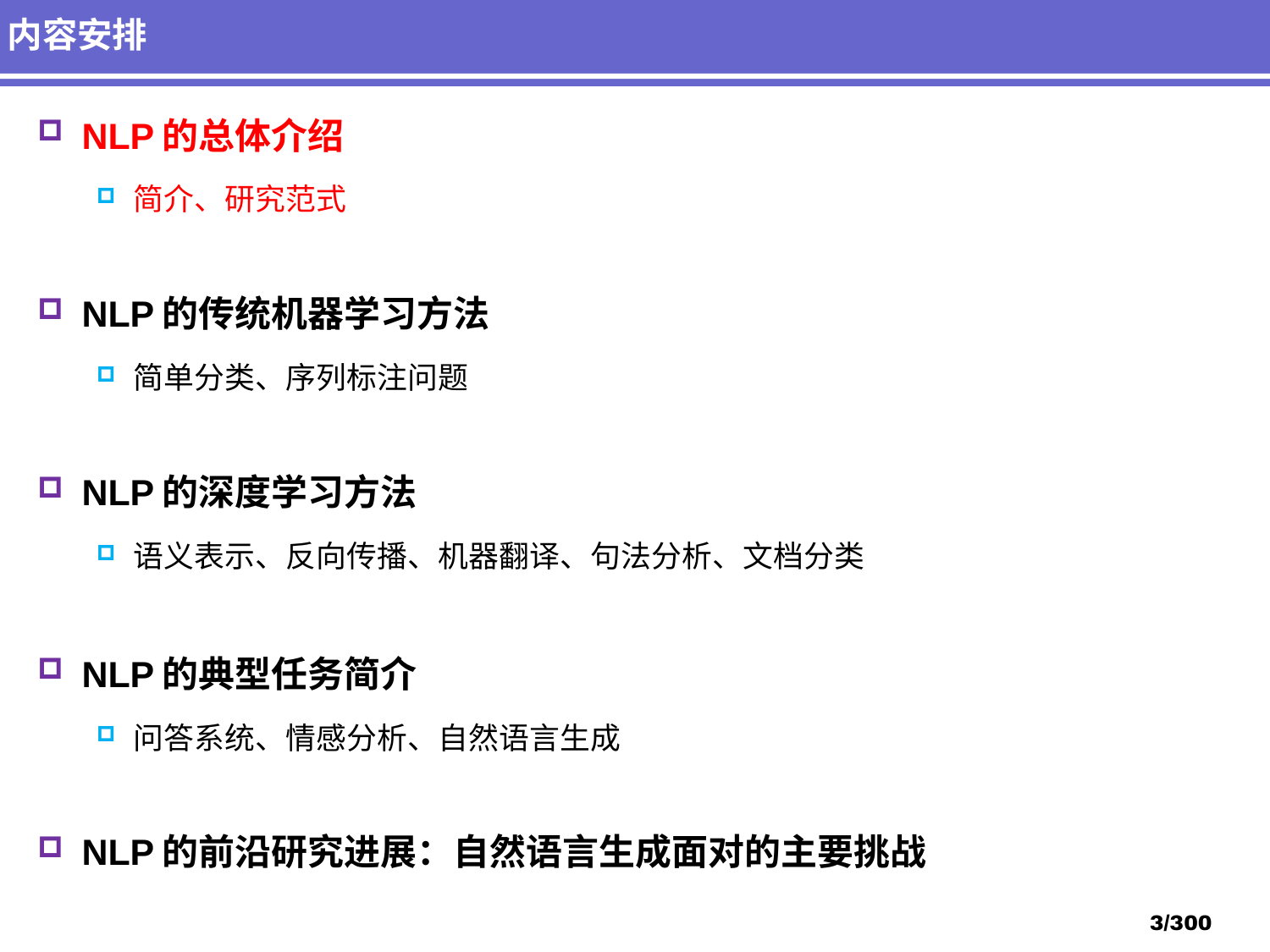

# 内容安排
NLP的总体介绍
简介、研究范式

NLP的传统机器学习方法
简单分类、序列标注问题

NLP的深度学习方法
语义表示、反向传播、机器翻译、句法分析、文档分类

NLP的典型任务简介
问答系统、情感分析、自然语言生成

NLP的前沿研究进展：自然语言生成面对的主要挑战
3/300